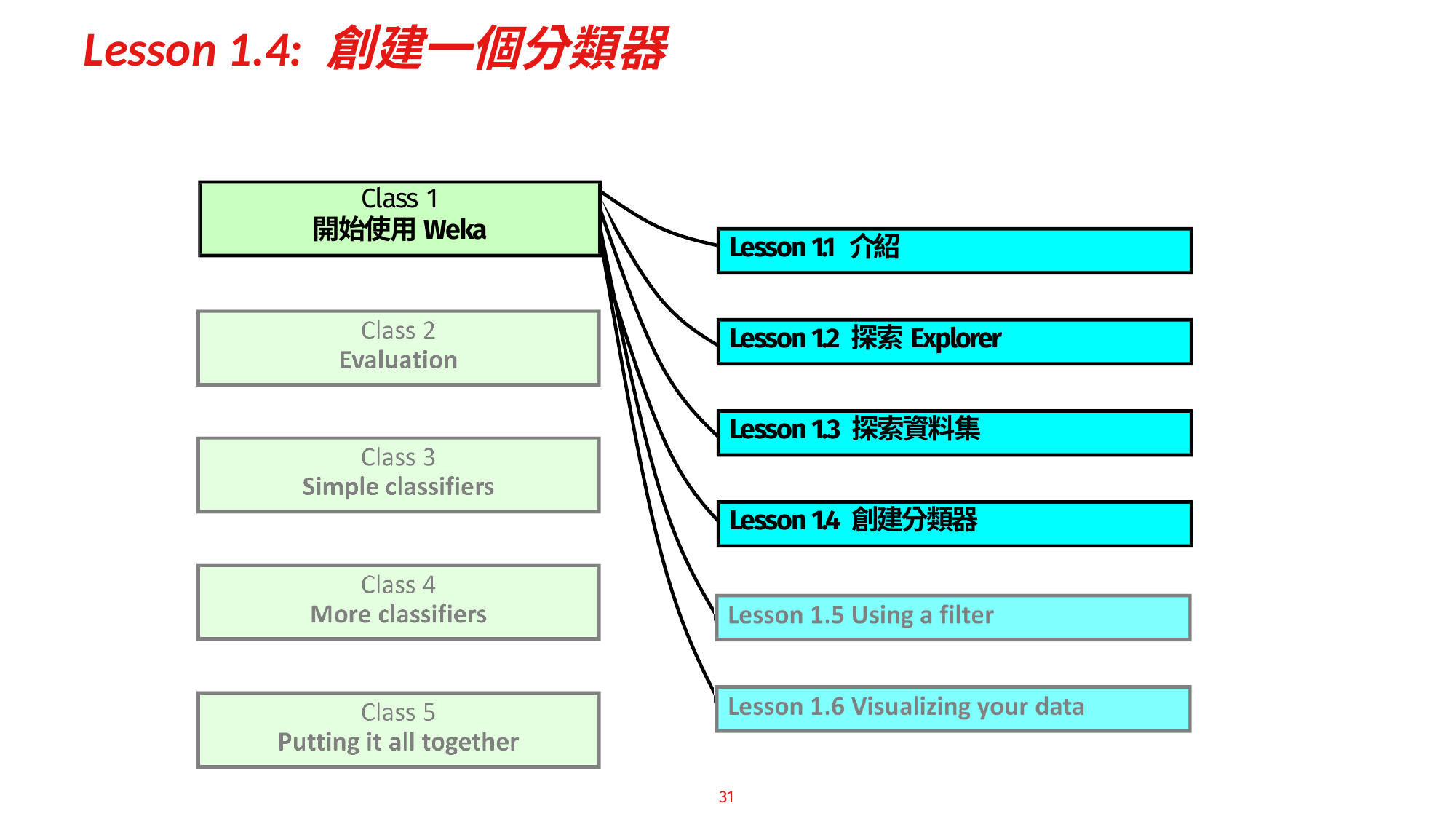

# Lesson 1.4: 創建一個分類器

Class 1
開始使用Weka

Lesson 1.1 介紹

Class 2
Evaluation

Class 3
Simple classifiers

Class 4
More classifiers

Class 5
Putting it all together

Lesson 1.2 探索Explorer

Lesson 1.3 探索資料集

Lesson 1.4 創建分類器
31